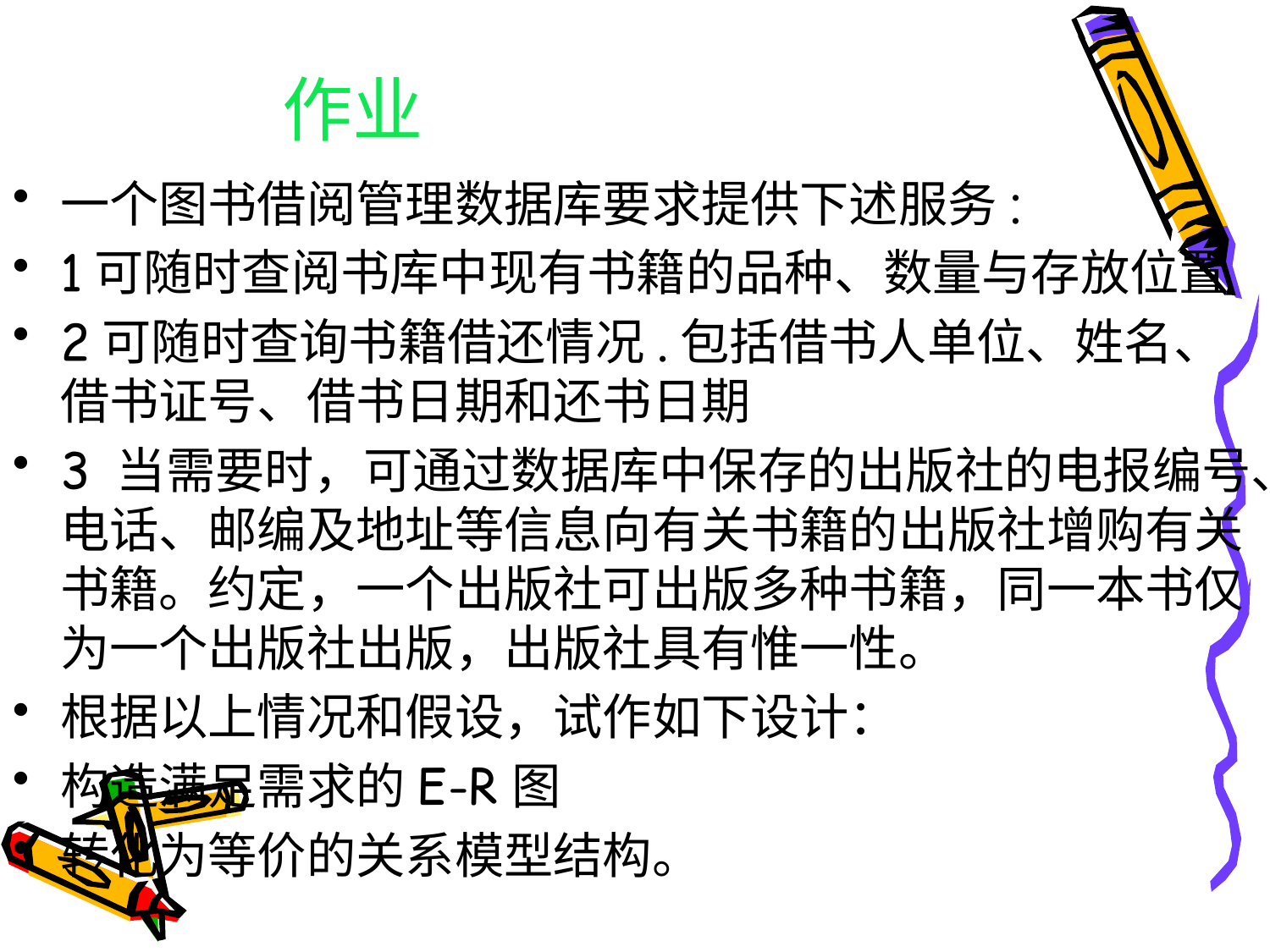

# 作业
一个图书借阅管理数据库要求提供下述服务:
1可随时查阅书库中现有书籍的品种、数量与存放位置
2可随时查询书籍借还情况.包括借书人单位、姓名、借书证号、借书日期和还书日期
3 当需要时，可通过数据库中保存的出版社的电报编号、电话、邮编及地址等信息向有关书籍的出版社增购有关书籍。约定，一个出版社可出版多种书籍，同一本书仅为一个出版社出版，出版社具有惟一性。
根据以上情况和假设，试作如下设计：
构造满足需求的E-R图
转化为等价的关系模型结构。